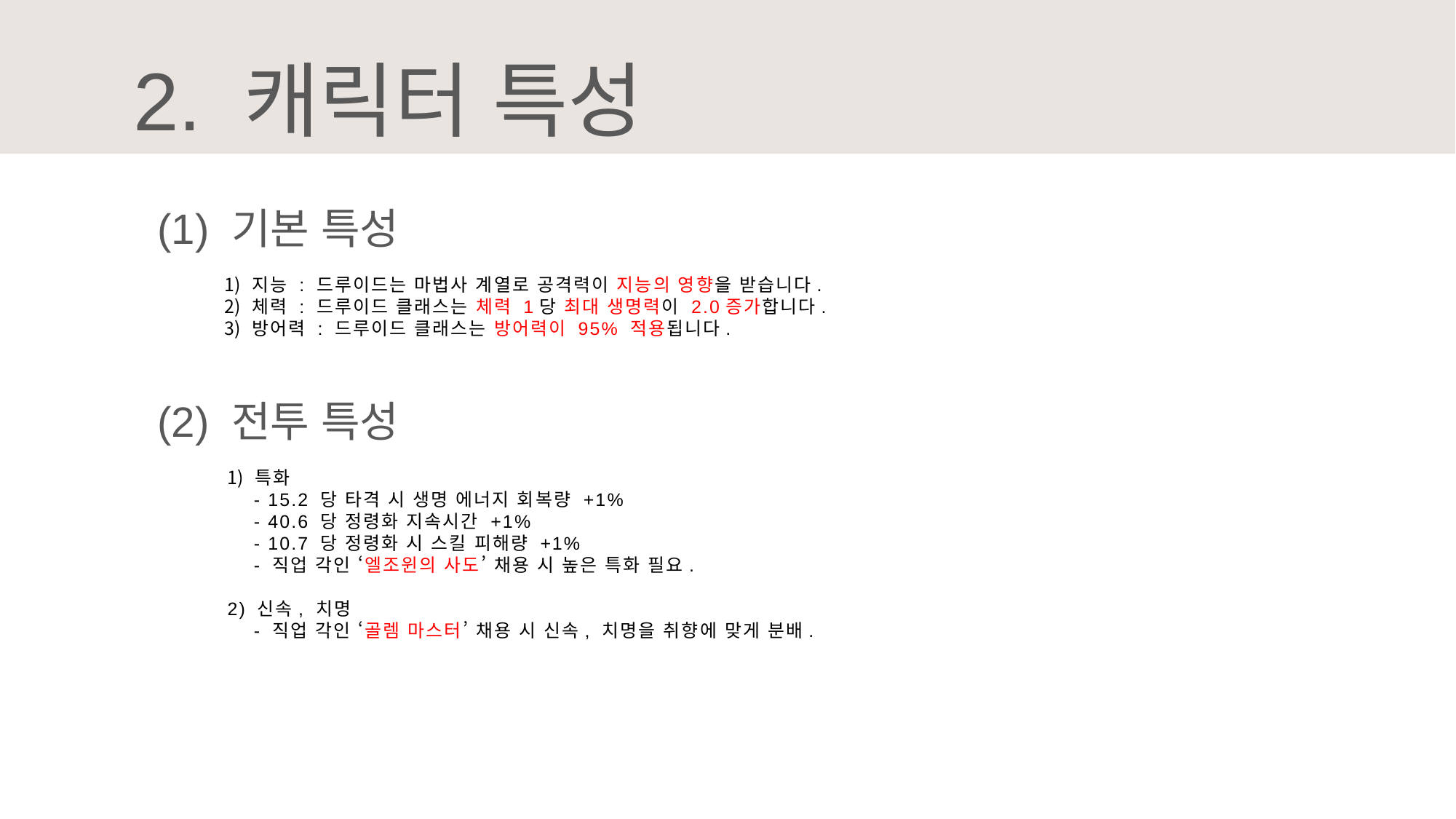

2. 캐릭터 특성
(1) 기본 특성
지능 : 드루이드는 마법사 계열로 공격력이 지능의 영향을 받습니다.
체력 : 드루이드 클래스는 체력 1당 최대 생명력이 2.0증가합니다.
방어력 : 드루이드 클래스는 방어력이 95% 적용됩니다.

(2) 전투 특성
특화
    - 15.2 당 타격 시 생명 에너지 회복량 +1%
    - 40.6 당 정령화 지속시간 +1%
    - 10.7 당 정령화 시 스킬 피해량 +1%
    - 직업 각인 ‘엘조윈의 사도’ 채용 시 높은 특화 필요.

2) 신속, 치명
    - 직업 각인 ‘골렘 마스터’ 채용 시 신속, 치명을 취향에 맞게 분배.